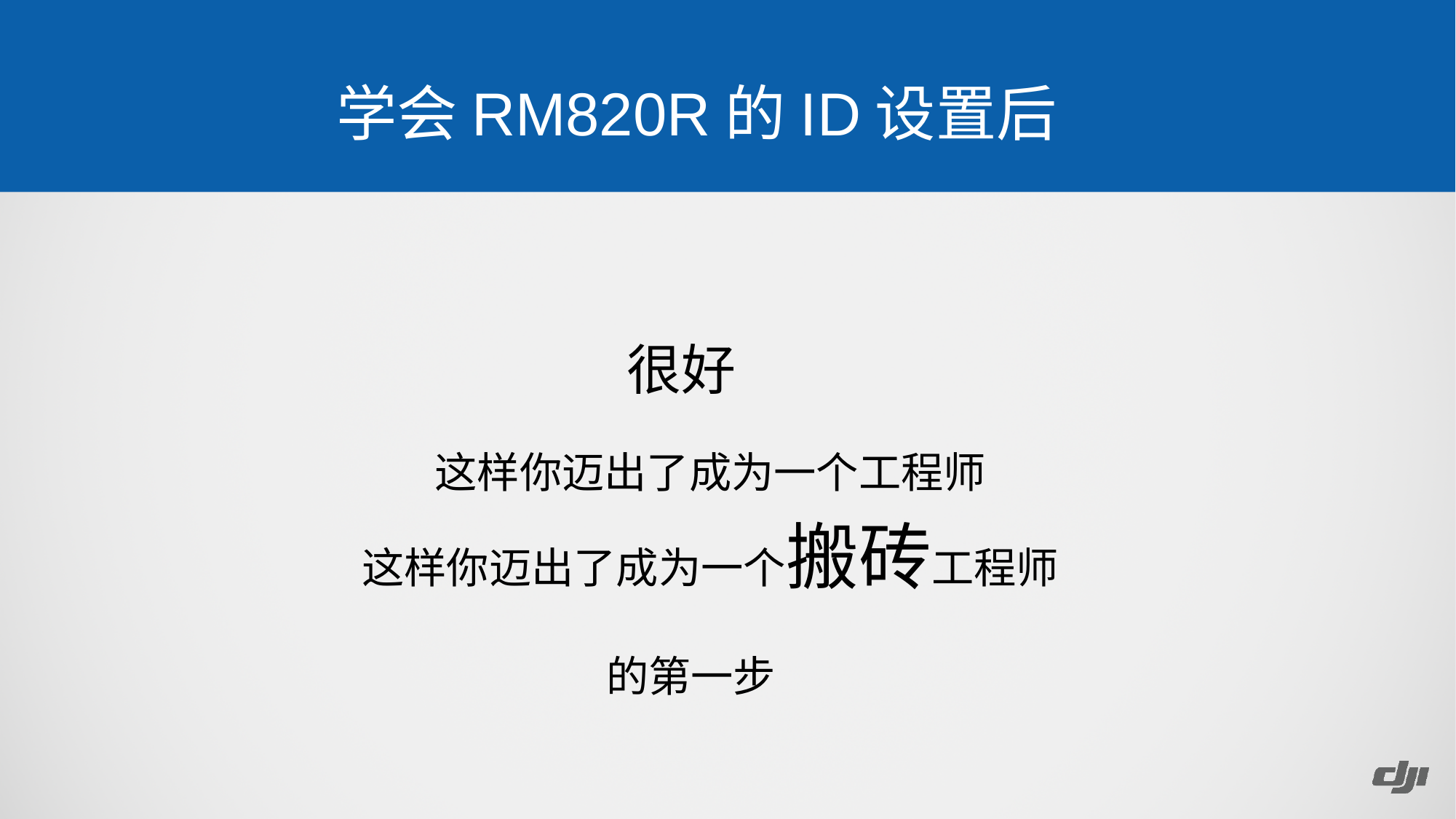

学会RM820R的ID设置后
很好
这样你迈出了成为一个工程师
这样你迈出了成为一个搬砖工程师
 的第一步